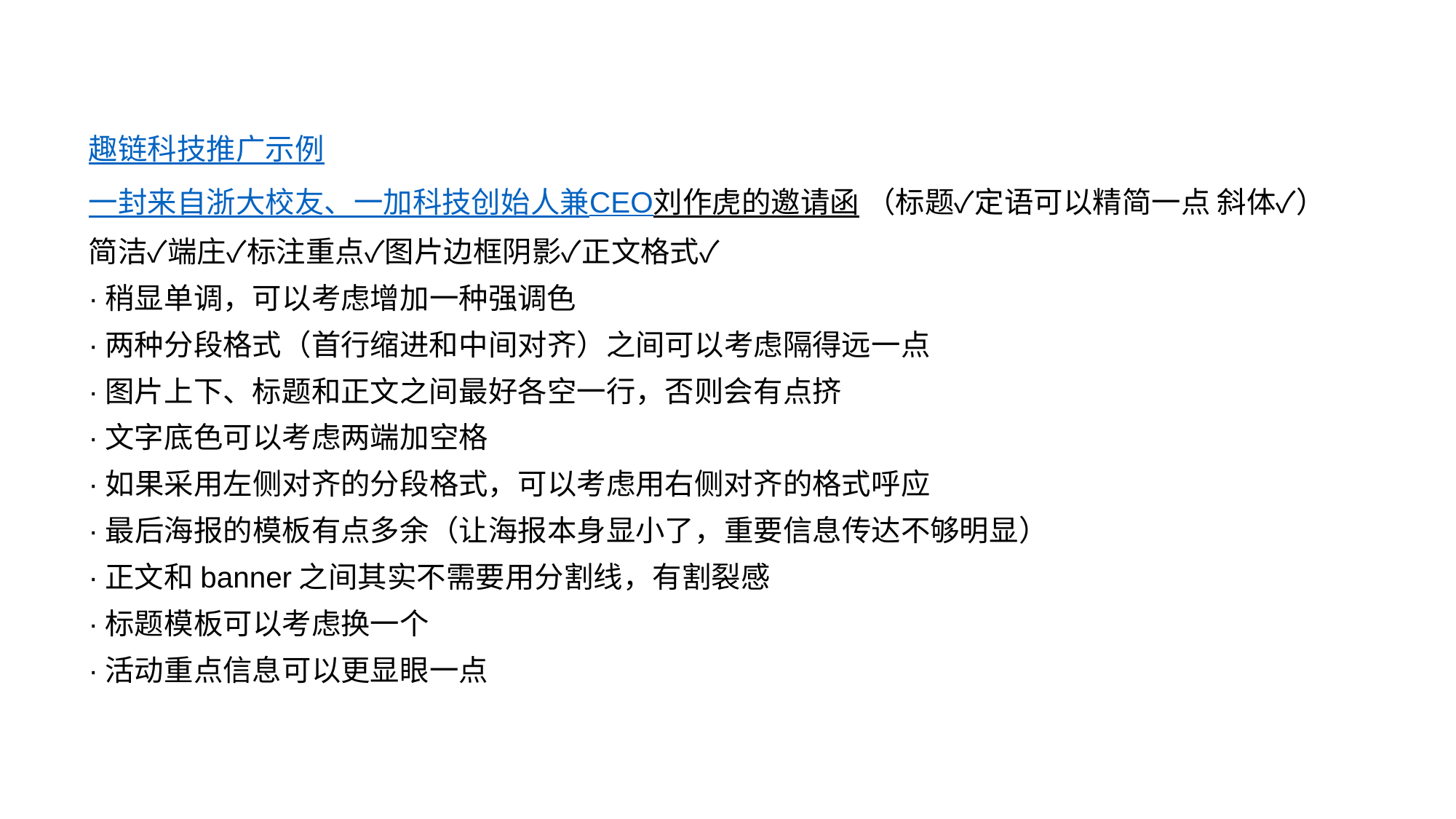

趣链科技推广示例
一封来自浙大校友、一加科技创始人兼CEO刘作虎的邀请函 （标题✓定语可以精简一点 斜体✓）
简洁✓端庄✓标注重点✓图片边框阴影✓正文格式✓
·稍显单调，可以考虑增加一种强调色
·两种分段格式（首行缩进和中间对齐）之间可以考虑隔得远一点
·图片上下、标题和正文之间最好各空一行，否则会有点挤
·文字底色可以考虑两端加空格
·如果采用左侧对齐的分段格式，可以考虑用右侧对齐的格式呼应
·最后海报的模板有点多余（让海报本身显小了，重要信息传达不够明显）
·正文和banner之间其实不需要用分割线，有割裂感
·标题模板可以考虑换一个
·活动重点信息可以更显眼一点